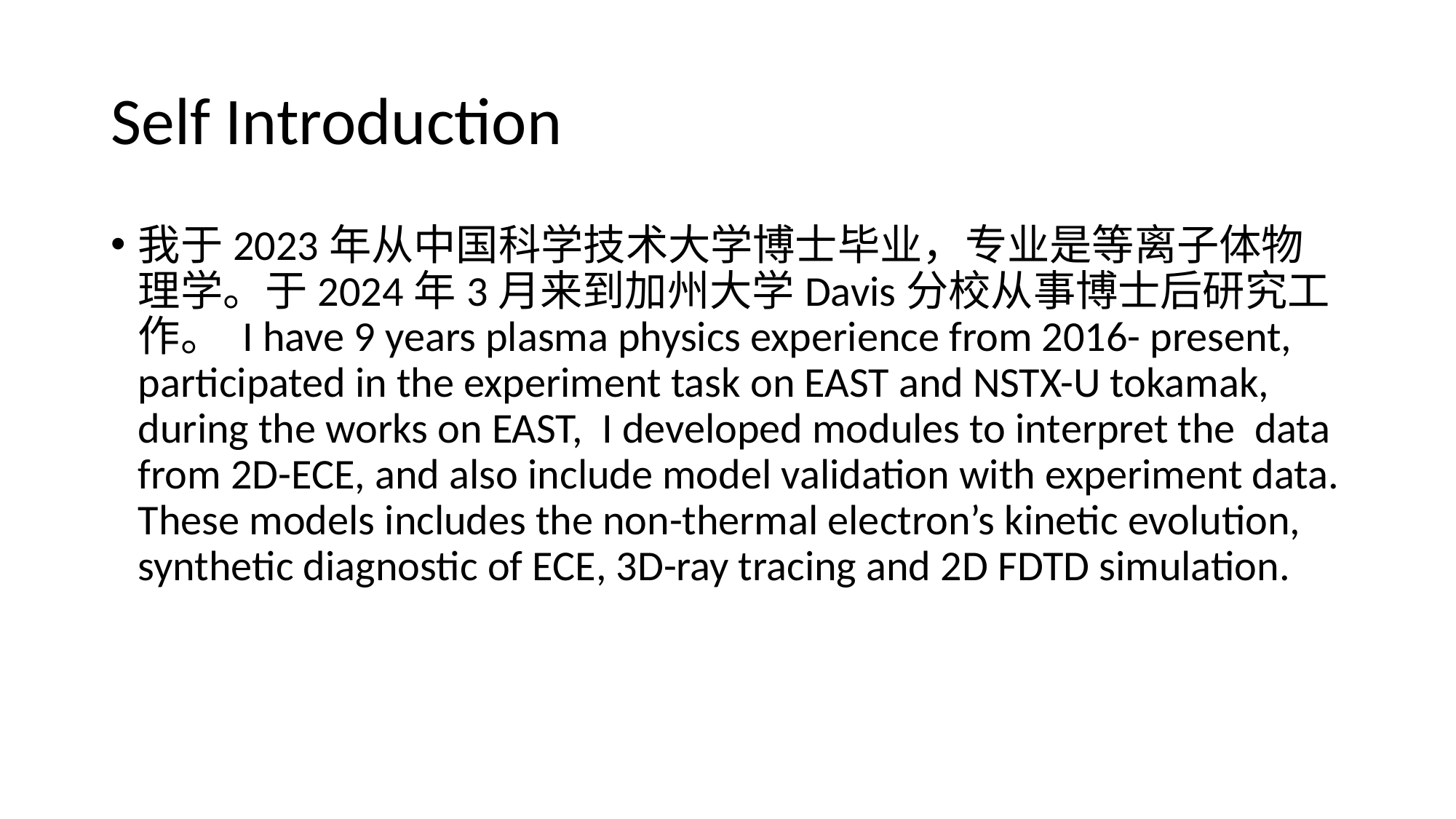

# Self Introduction
我于2023年从中国科学技术大学博士毕业，专业是等离子体物理学。于2024年3月来到加州大学Davis分校从事博士后研究工作。 I have 9 years plasma physics experience from 2016- present,  participated in the experiment task on EAST and NSTX-U tokamak, during the works on EAST,  I developed modules to interpret the  data from 2D-ECE, and also include model validation with experiment data. These models includes the non-thermal electron’s kinetic evolution, synthetic diagnostic of ECE, 3D-ray tracing and 2D FDTD simulation.